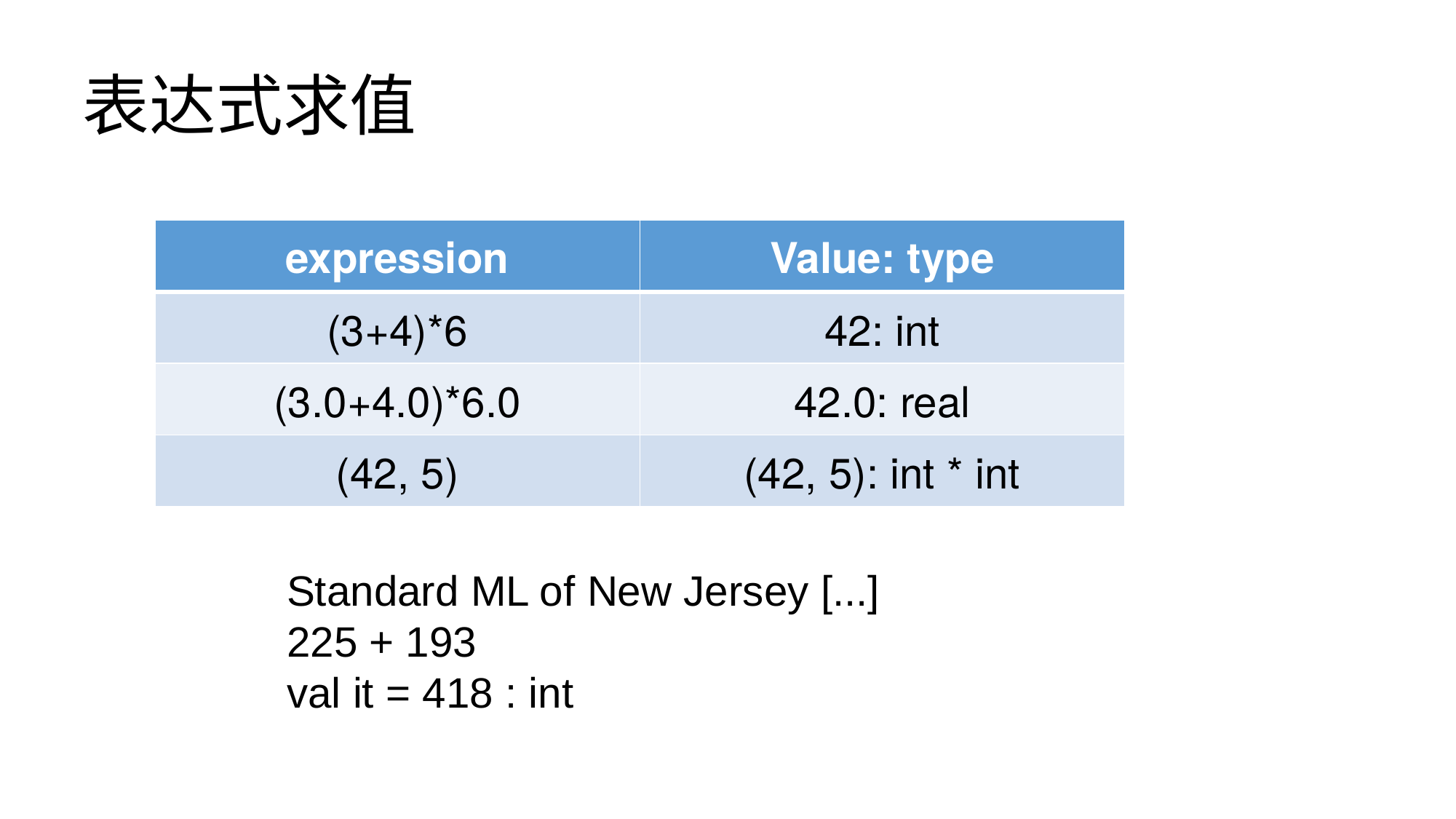

# 表达式求值
| expression | Value: type |
| --- | --- |
| (3+4)\*6 | 42: int |
| (3.0+4.0)\*6.0 | 42.0: real |
| (42, 5) | (42, 5): int \* int |
Standard ML of New Jersey [...]
225 + 193
val it = 418 : int